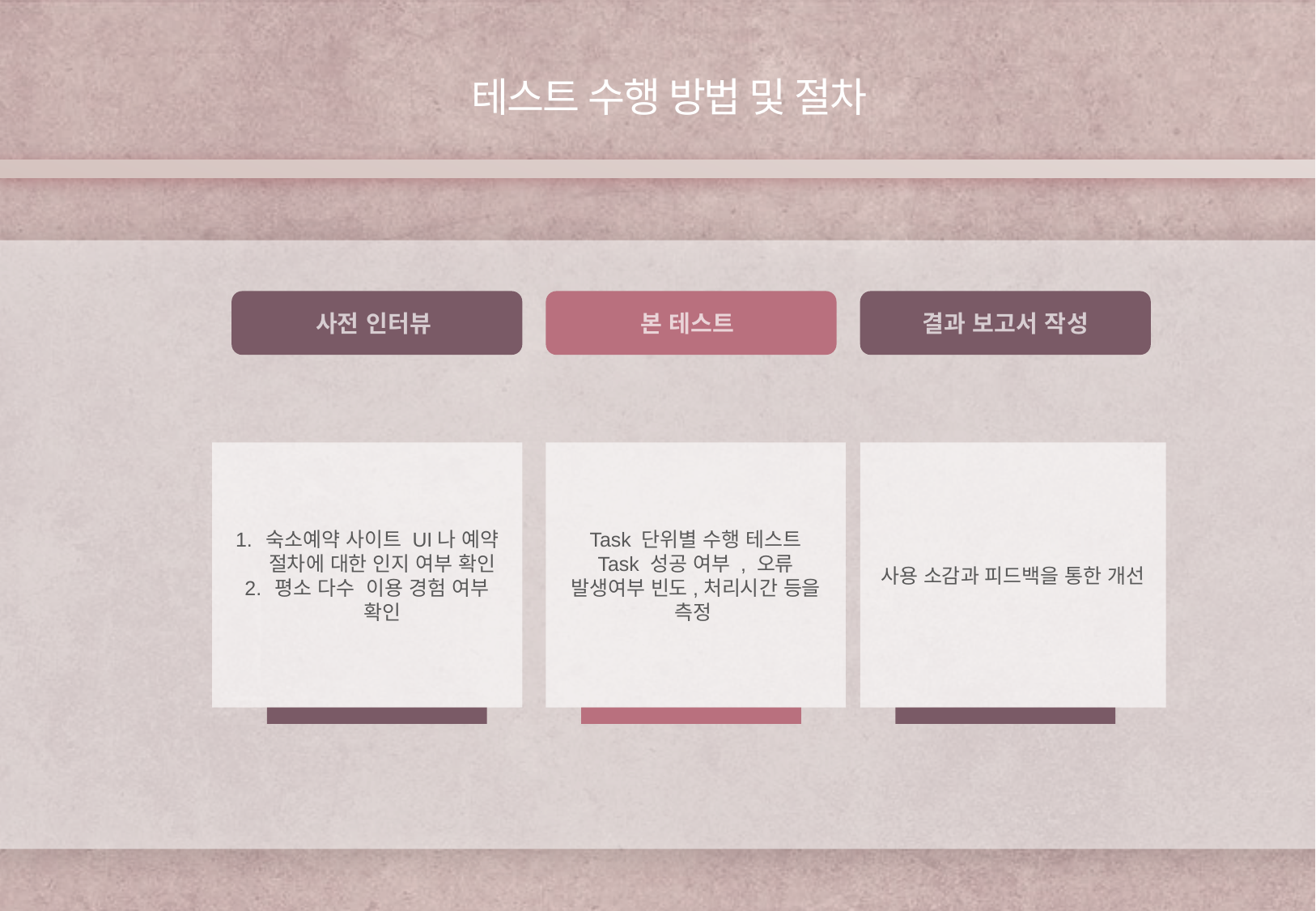

테스트 수행 방법 및 절차

사전 인터뷰
본 테스트
결과 보고서 작성
숙소예약 사이트 UI나 예약 절차에 대한 인지 여부 확인
평소 다수  이용 경험 여부 확인
Task 단위별 수행 테스트
Task 성공 여부 , 오류 발생여부 빈도,처리시간 등을 측정
사용 소감과 피드백을 통한 개선